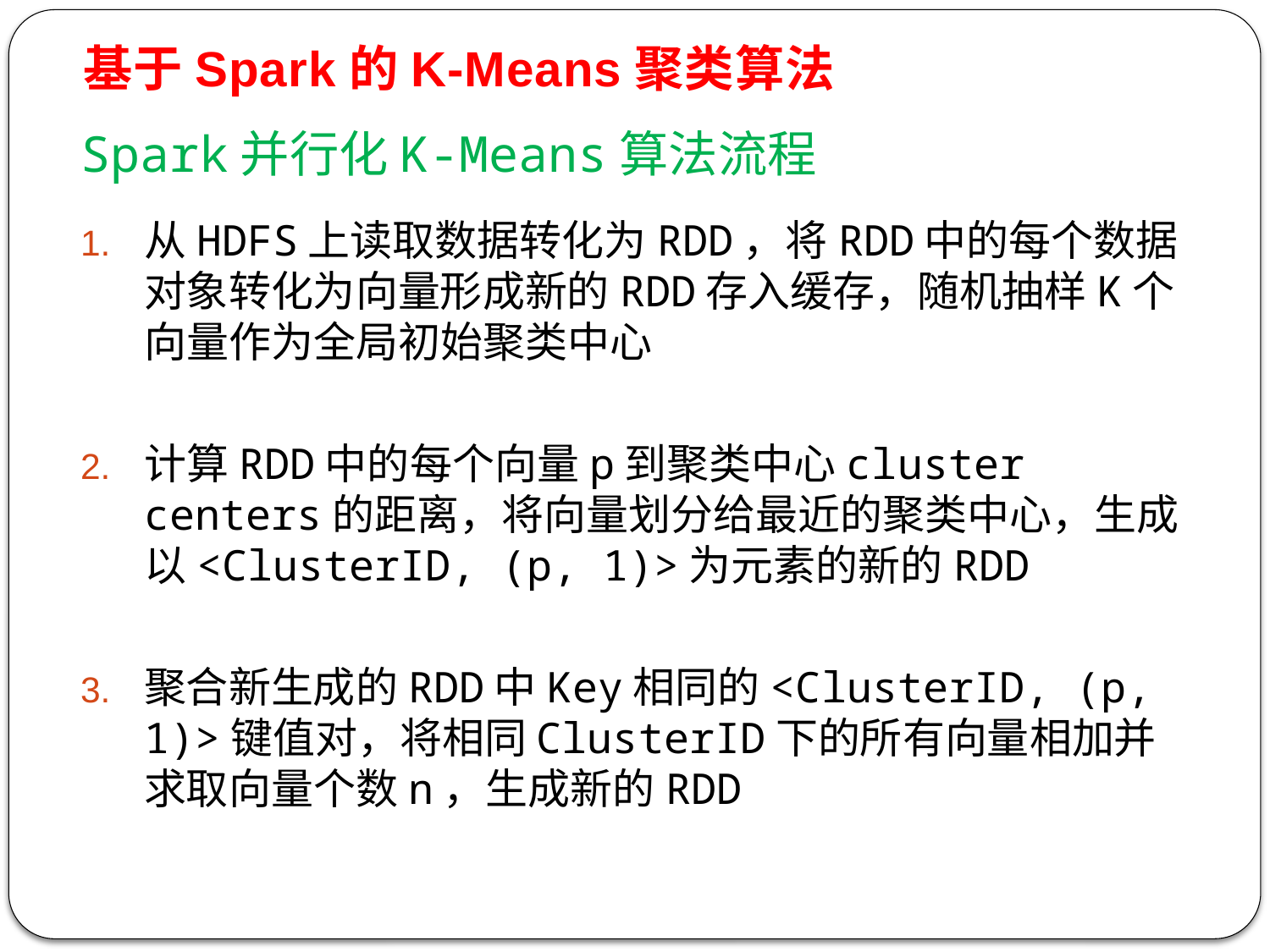

基于Spark的K-Means聚类算法
Spark并行化K-Means算法流程
从HDFS上读取数据转化为RDD，将RDD中的每个数据对象转化为向量形成新的RDD存入缓存，随机抽样K个向量作为全局初始聚类中心

计算RDD中的每个向量p到聚类中心cluster centers的距离，将向量划分给最近的聚类中心，生成以<ClusterID, (p, 1)>为元素的新的RDD

聚合新生成的RDD中Key相同的<ClusterID, (p, 1)>键值对，将相同ClusterID下的所有向量相加并求取向量个数n，生成新的RDD